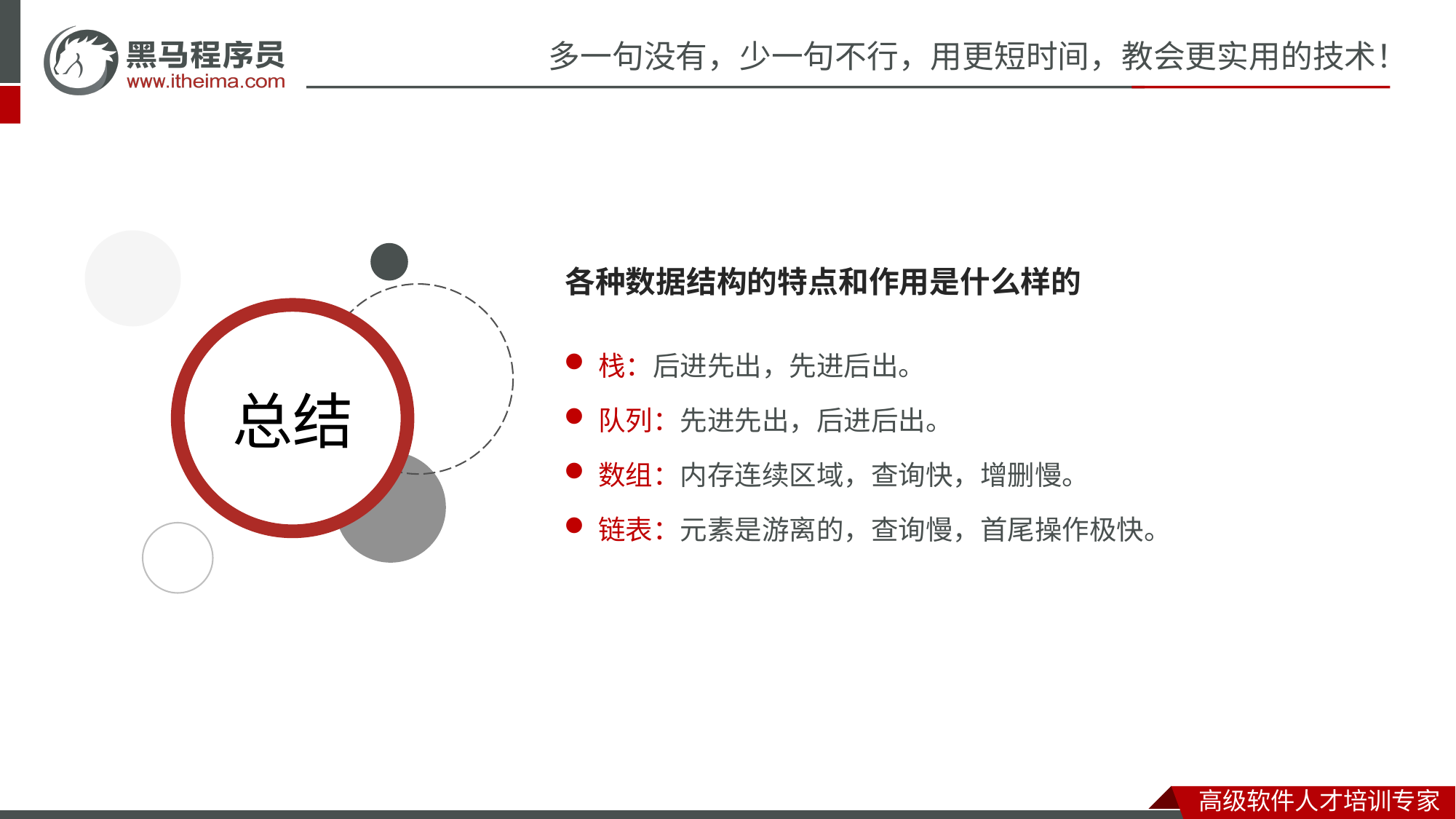

各种数据结构的特点和作用是什么样的
栈：后进先出，先进后出。
队列：先进先出，后进后出。
数组：内存连续区域，查询快，增删慢。
链表：元素是游离的，查询慢，首尾操作极快。